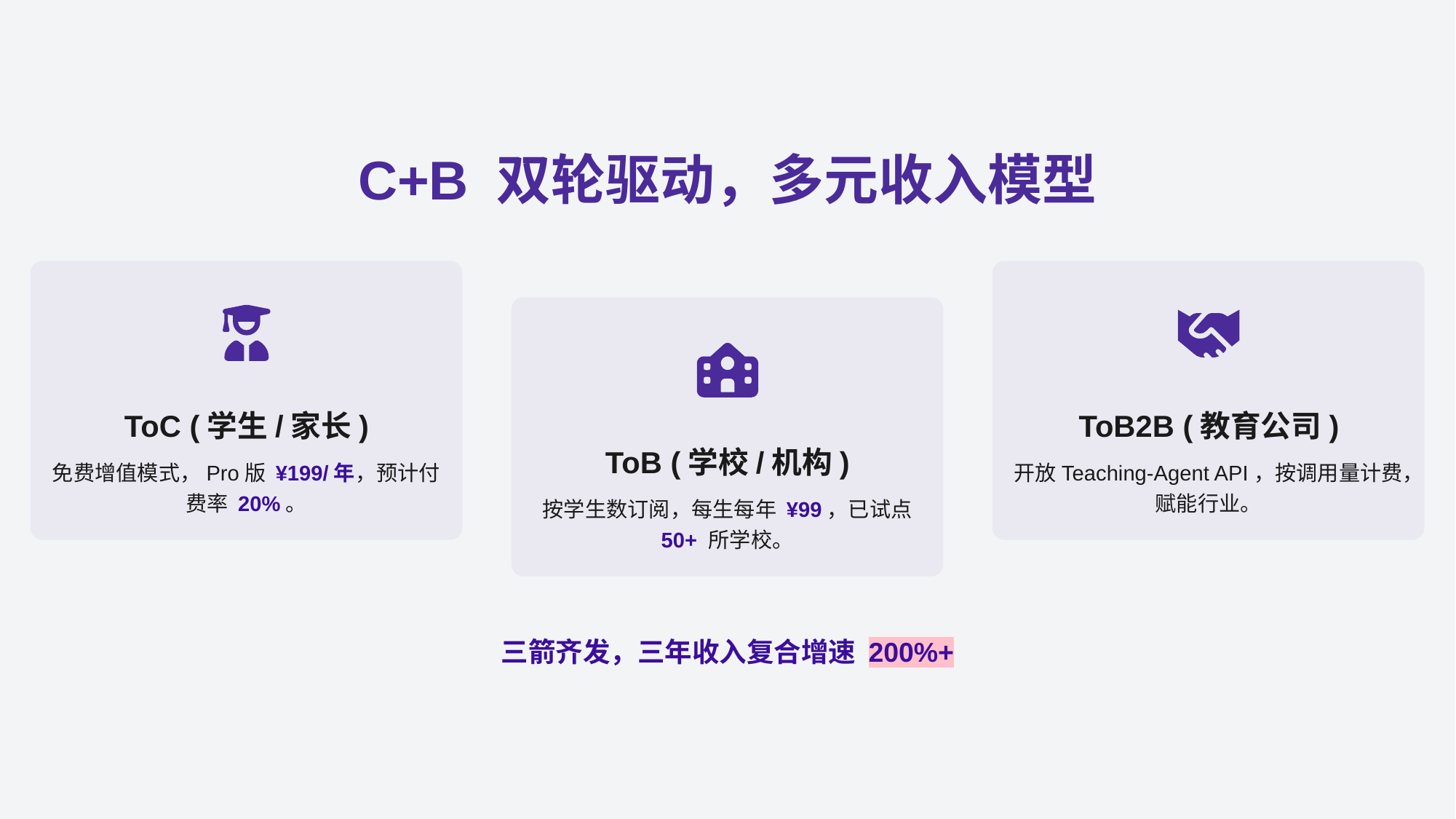

C+B 双轮驱动，多元收入模型

ToC (学生/家长)
ToB2B (教育公司)
ToB (学校/机构)
免费增值模式，Pro版 ¥199/年，预计付费率 20%。
开放Teaching-Agent API，按调用量计费，赋能行业。
按学生数订阅，每生每年 ¥99，已试点 50+ 所学校。
三箭齐发，三年收入复合增速 200%+